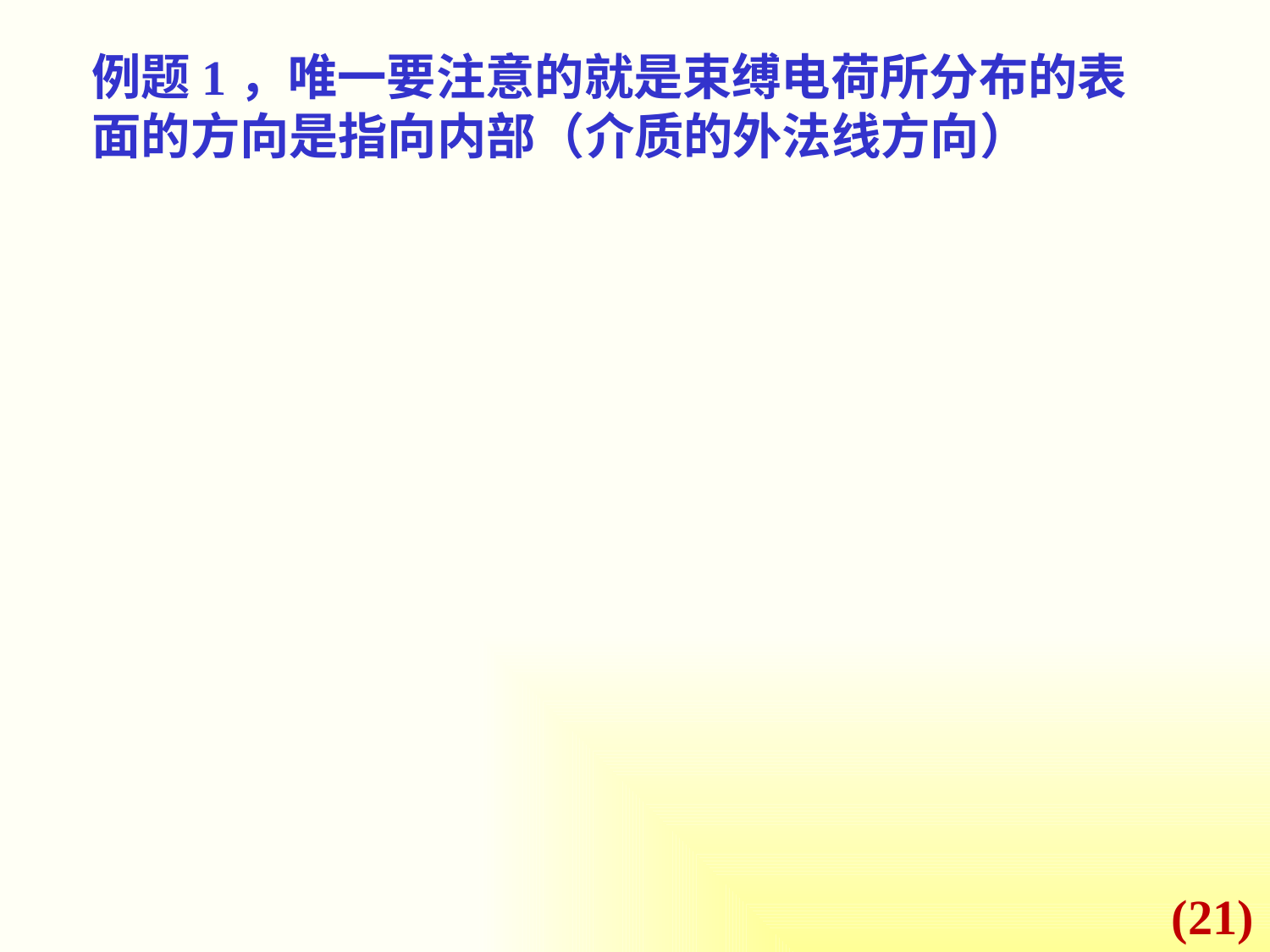

例题1，唯一要注意的就是束缚电荷所分布的表面的方向是指向内部（介质的外法线方向）
(21)